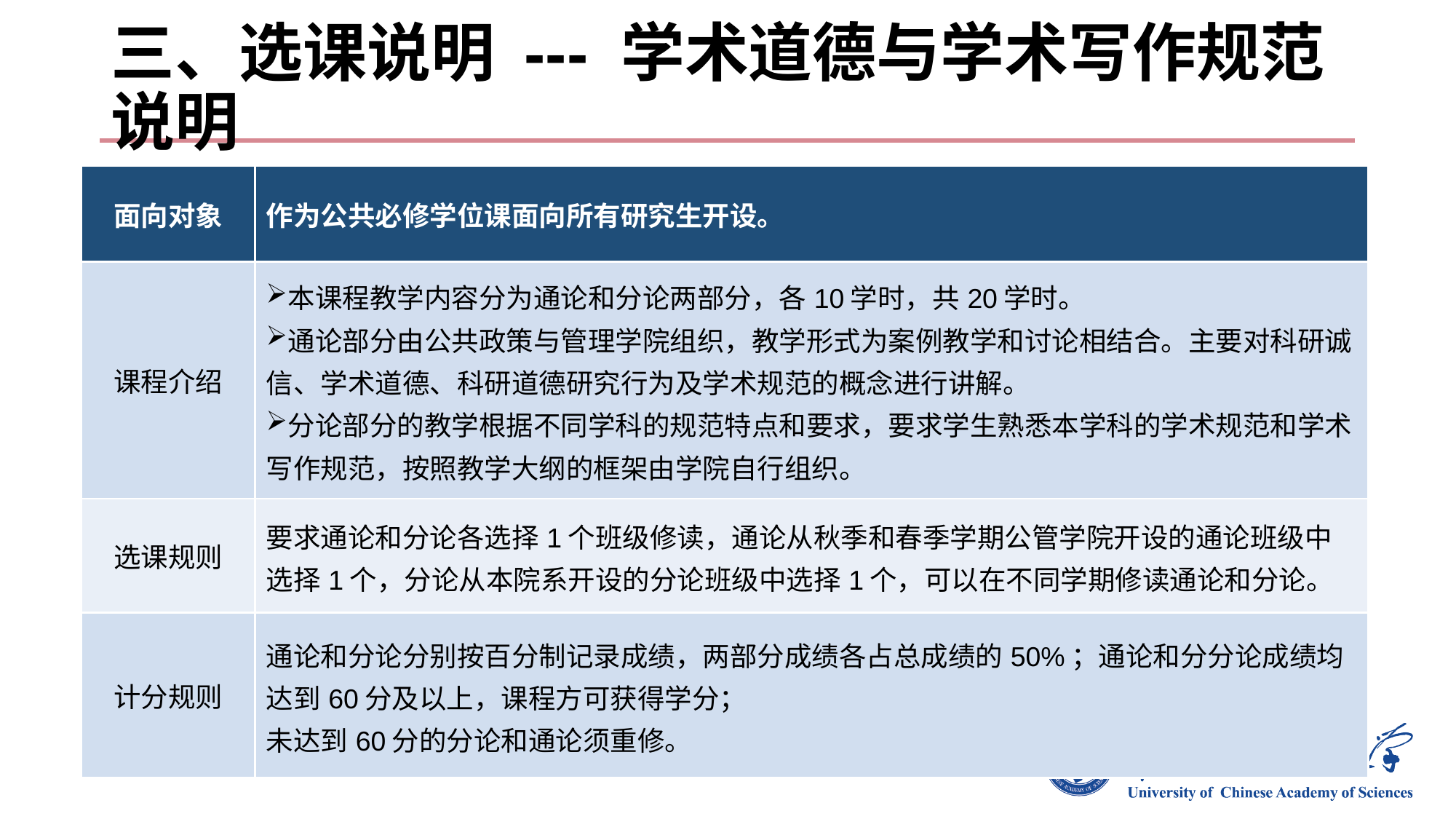

# 三、选课说明 --- 学术道德与学术写作规范说明
| 面向对象 | 作为公共必修学位课面向所有研究生开设。 |
| --- | --- |
| 课程介绍 | 本课程教学内容分为通论和分论两部分，各10学时，共20学时。 通论部分由公共政策与管理学院组织，教学形式为案例教学和讨论相结合。主要对科研诚信、学术道德、科研道德研究行为及学术规范的概念进行讲解。 分论部分的教学根据不同学科的规范特点和要求，要求学生熟悉本学科的学术规范和学术写作规范，按照教学大纲的框架由学院自行组织。 |
| 选课规则 | 要求通论和分论各选择1个班级修读，通论从秋季和春季学期公管学院开设的通论班级中选择1个，分论从本院系开设的分论班级中选择1个，可以在不同学期修读通论和分论。 |
| 计分规则 | 通论和分论分别按百分制记录成绩，两部分成绩各占总成绩的50%；通论和分分论成绩均达到60分及以上，课程方可获得学分； 未达到60分的分论和通论须重修。 |